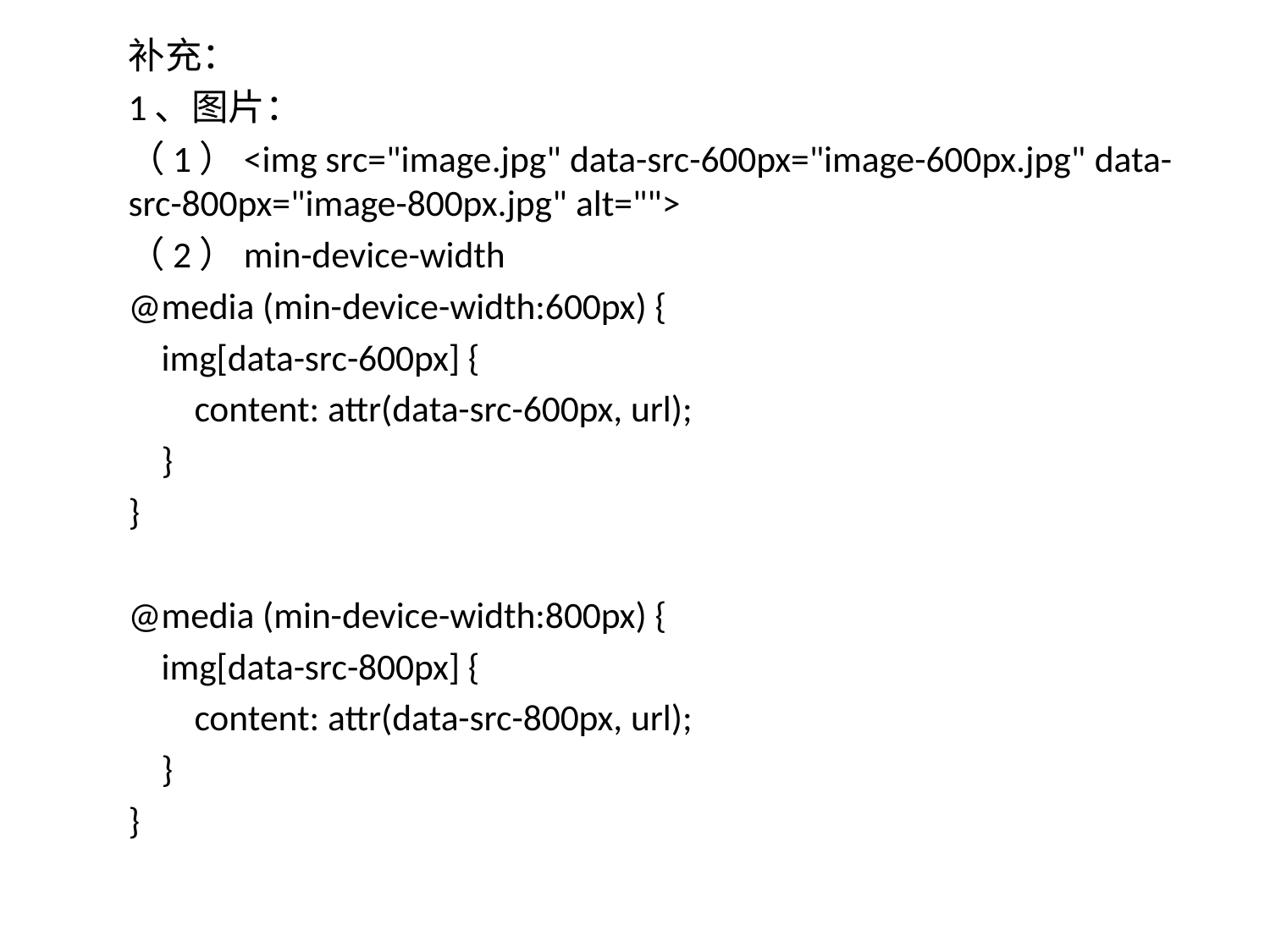

补充：
1、图片：
（1）<img src="image.jpg" data-src-600px="image-600px.jpg" data-src-800px="image-800px.jpg" alt="">
（2）min-device-width
@media (min-device-width:600px) {
    img[data-src-600px] {
        content: attr(data-src-600px, url);
    }
}

@media (min-device-width:800px) {
    img[data-src-800px] {
        content: attr(data-src-800px, url);
    }
}